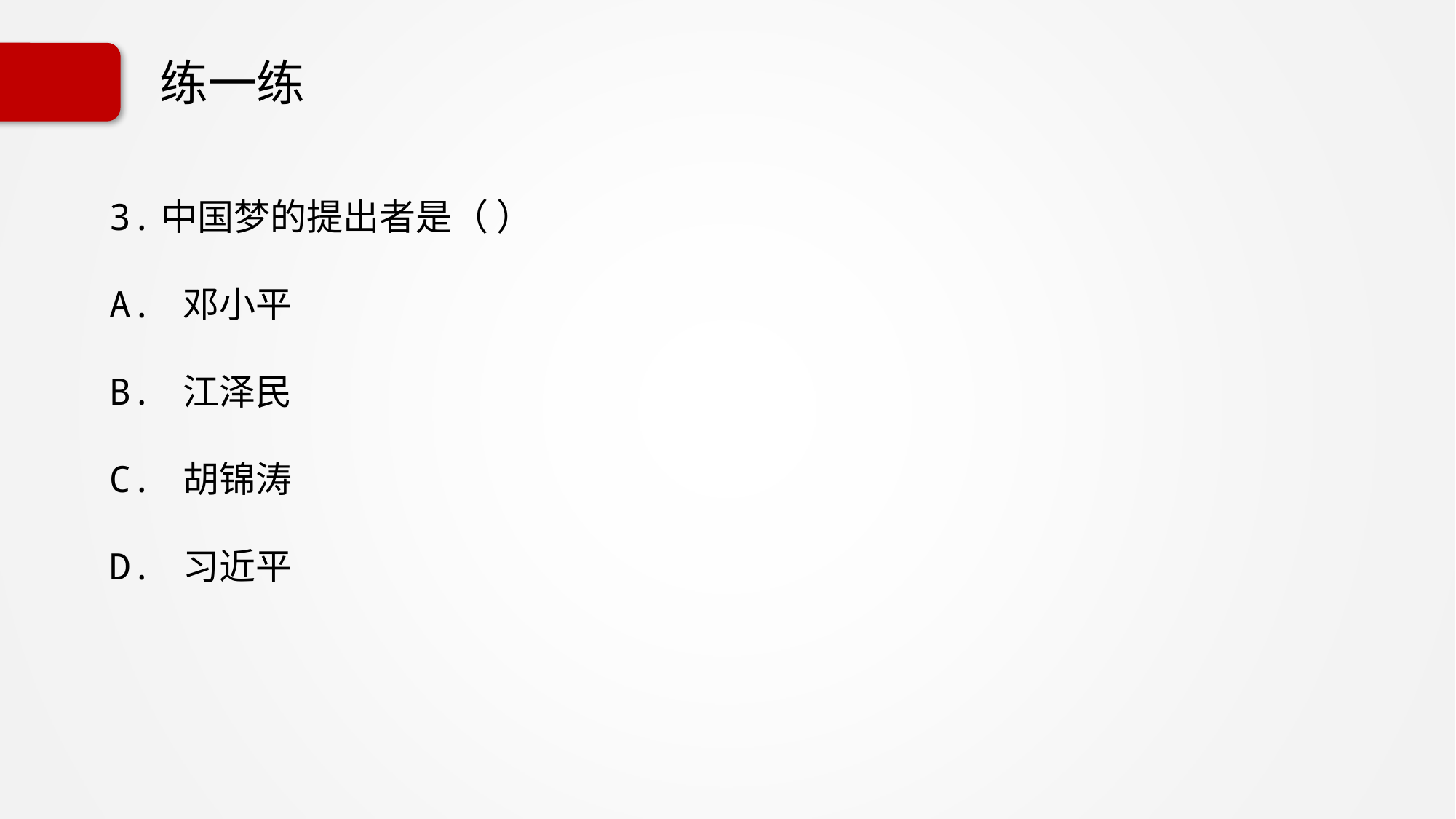

# 练一练
3.中国梦的提出者是（ ）

A. 邓小平

B. 江泽民

C. 胡锦涛

D. 习近平